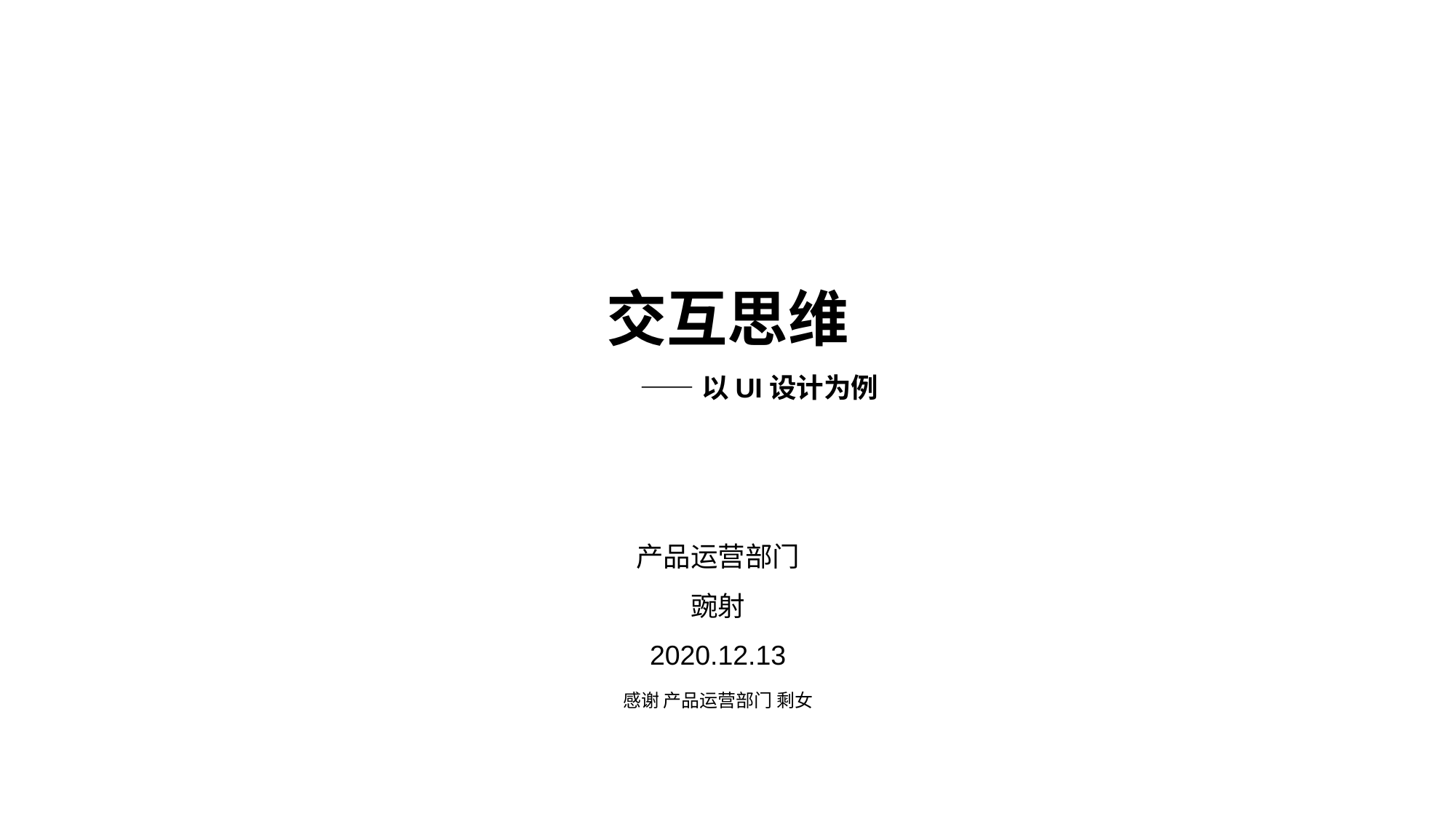

交互思维
——以UI设计为例
产品运营部门
豌射
2020.12.13
感谢 产品运营部门 剩女